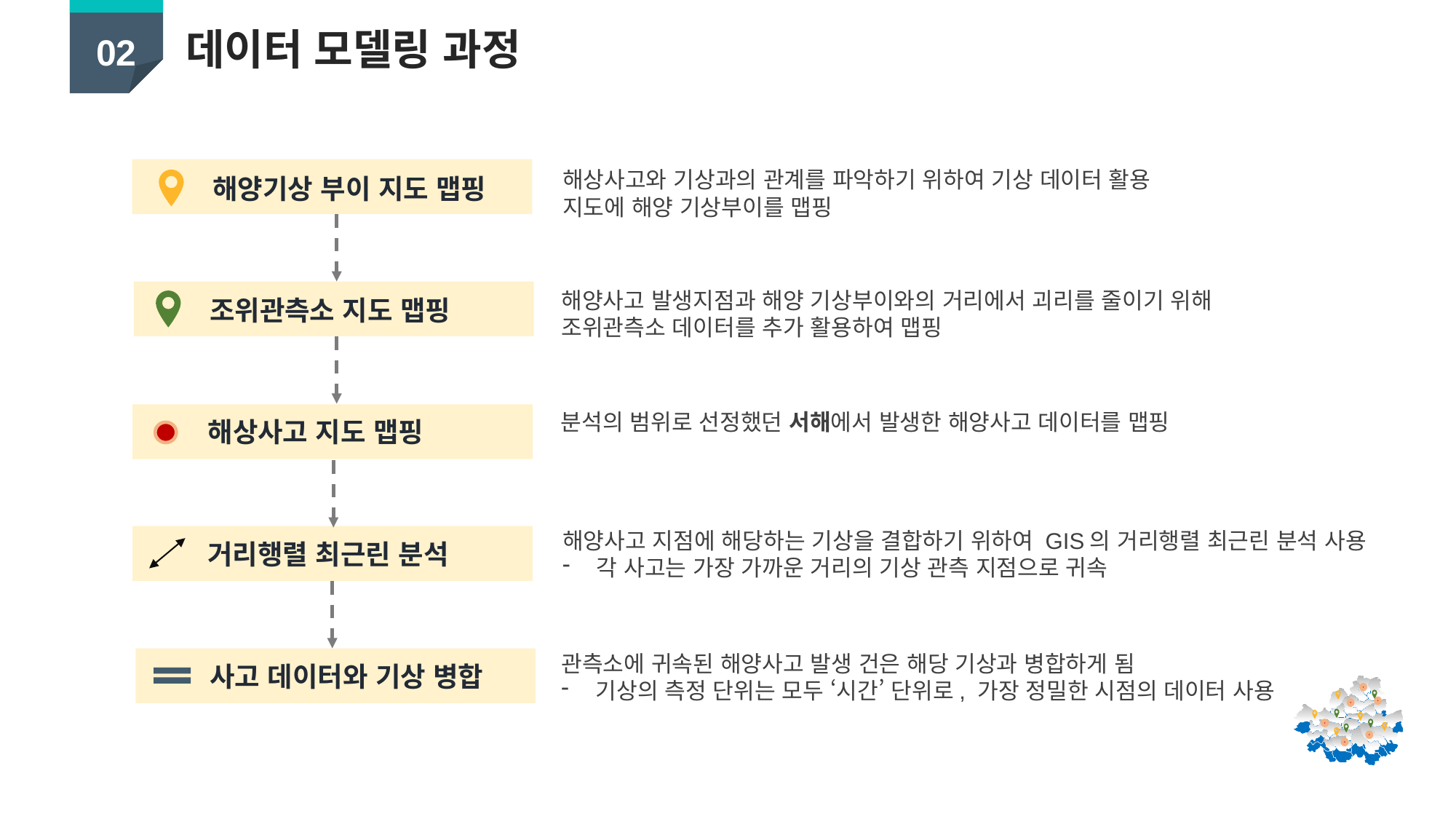

02

데이터 모델링 과정

해양기상 부이 지도 맵핑

해상사고와 기상과의 관계를 파악하기 위하여 기상 데이터 활용
지도에 해양 기상부이를 맵핑
해양사고 발생지점과 해양 기상부이와의 거리에서 괴리를 줄이기 위해
조위관측소 데이터를 추가 활용하여 맵핑

조위관측소 지도 맵핑

분석의 범위로 선정했던 서해에서 발생한 해양사고 데이터를 맵핑

해상사고 지도 맵핑

해양사고 지점에 해당하는 기상을 결합하기 위하여 GIS의 거리행렬 최근린 분석 사용
각 사고는 가장 가까운 거리의 기상 관측 지점으로 귀속

거리행렬 최근린 분석
관측소에 귀속된 해양사고 발생 건은 해당 기상과 병합하게 됨
기상의 측정 단위는 모두 ‘시간’ 단위로, 가장 정밀한 시점의 데이터 사용

사고 데이터와 기상 병합